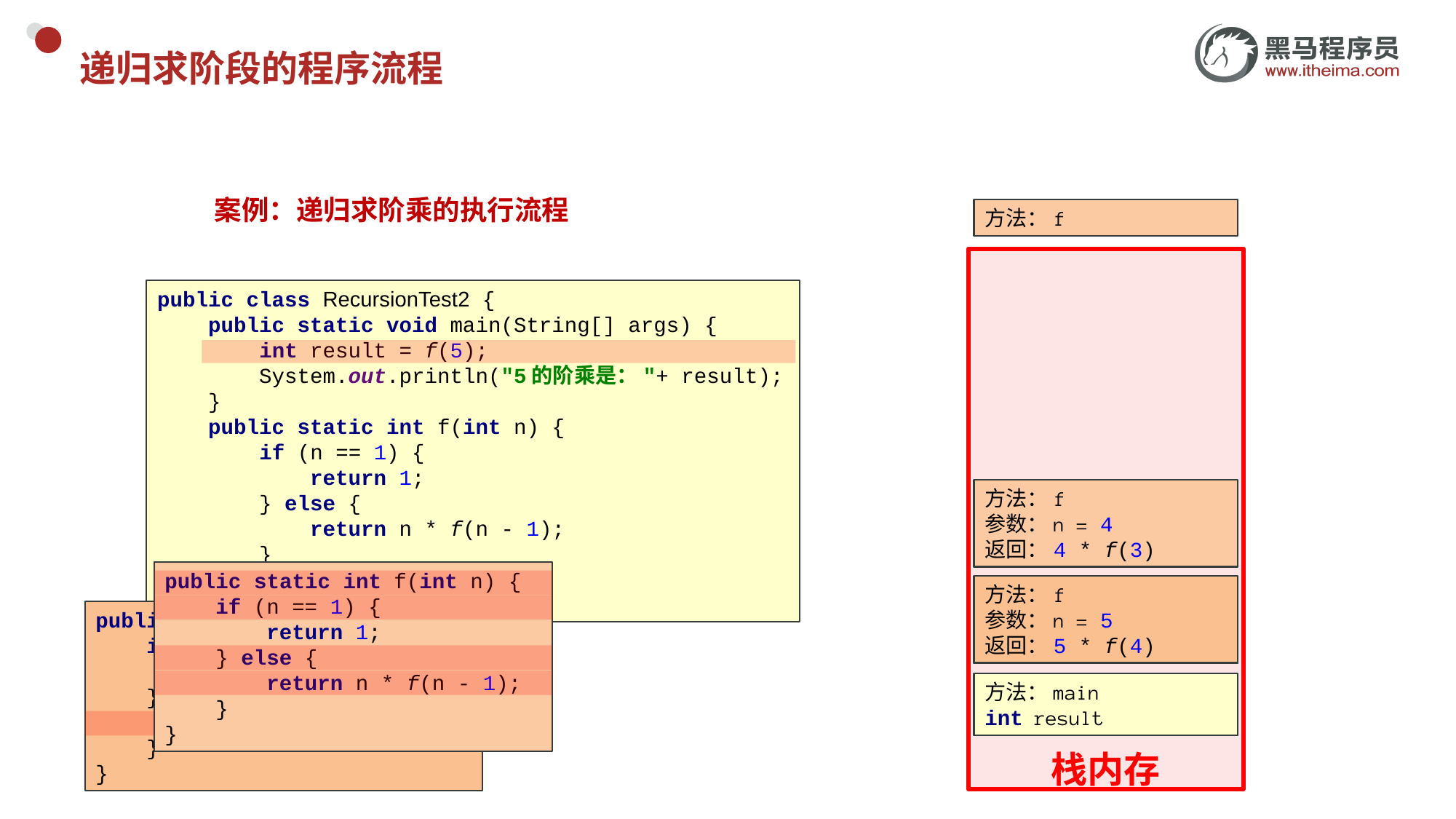

# 递归求阶段的程序流程
案例：递归求阶乘的执行流程
方法：f

栈内存
public class RecursionTest2 {
    public static void main(String[] args) {
        int result = f(5);
        System.out.println("5的阶乘是："+ result);
    }
    public static int f(int n) {
        if (n == 1) {
            return 1;
        } else {
            return n * f(n - 1);
        }
    }
}

方法：f
参数：n = 4
返回：4 * f(3)
方法：f
参数：n = 4
方法：f
public static int f(int n) {
    if (n == 1) {
        return 1;
    } else {
        return n * f(n - 1);
    }
}

方法：f
参数：n = 5
返回：5 * f(4)

方法：f
参数：n = 5
public static int f(int n) {
    if (n == 1) {
        return 1;
    } else {
        return n * f(n - 1);
    }
}
方法：f

方法：main
int result
方法：main